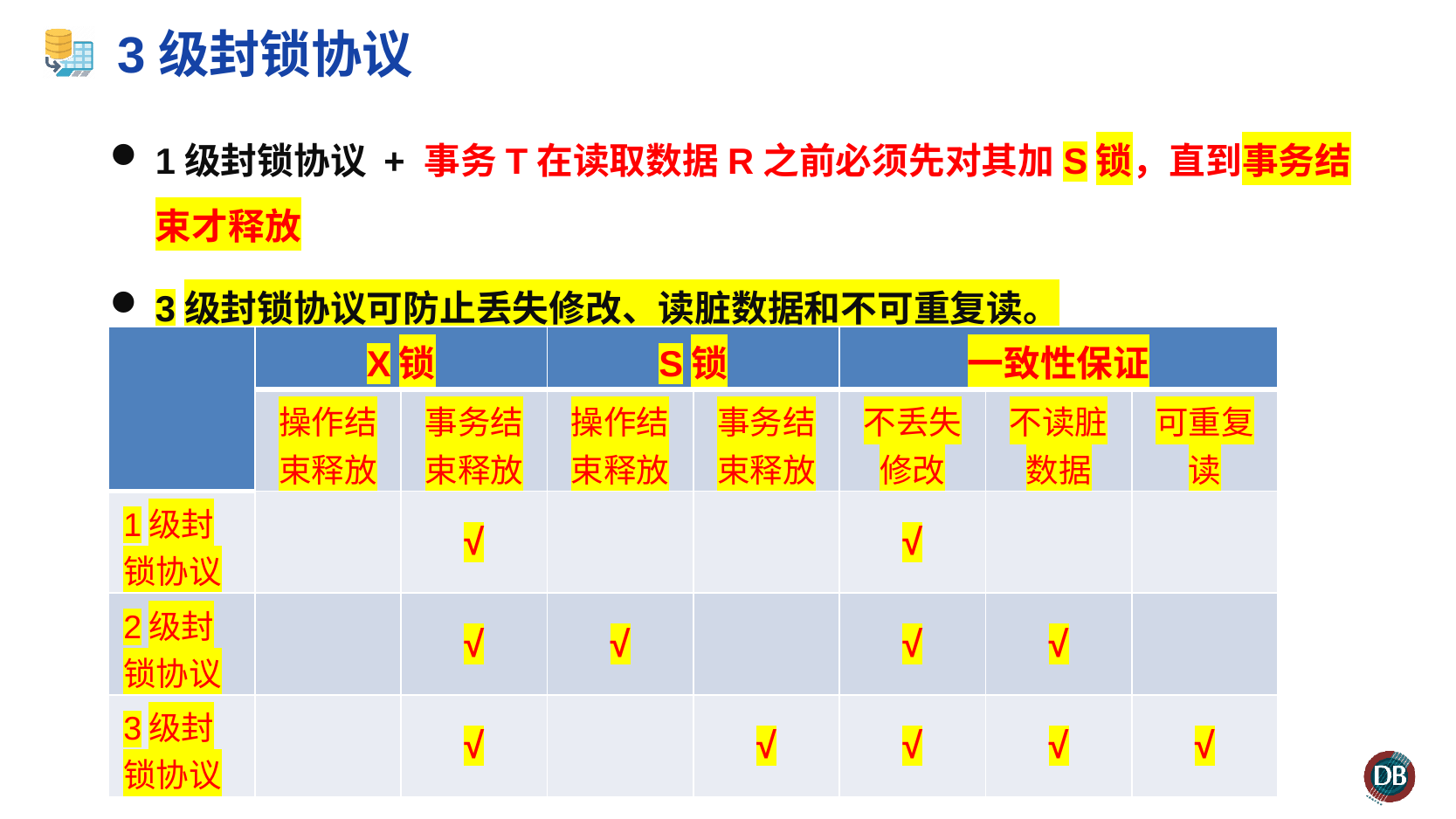

# 3级封锁协议
1级封锁协议 + 事务T在读取数据R之前必须先对其加S锁，直到事务结束才释放
3级封锁协议可防止丢失修改、读脏数据和不可重复读。

|  | X锁 |  | S锁 |  | 一致性保证 |  |  |
| --- | --- | --- | --- | --- | --- | --- | --- |
|  | 操作结束释放 | 事务结束释放 | 操作结束释放 | 事务结束释放 | 不丢失修改 | 不读脏数据 | 可重复读 |
| 1级封锁协议 |  | √ |  |  | √ |  |  |
| 2级封锁协议 |  | √ | √ |  | √ | √ |  |
| 3级封锁协议 |  | √ |  | √ | √ | √ | √ |